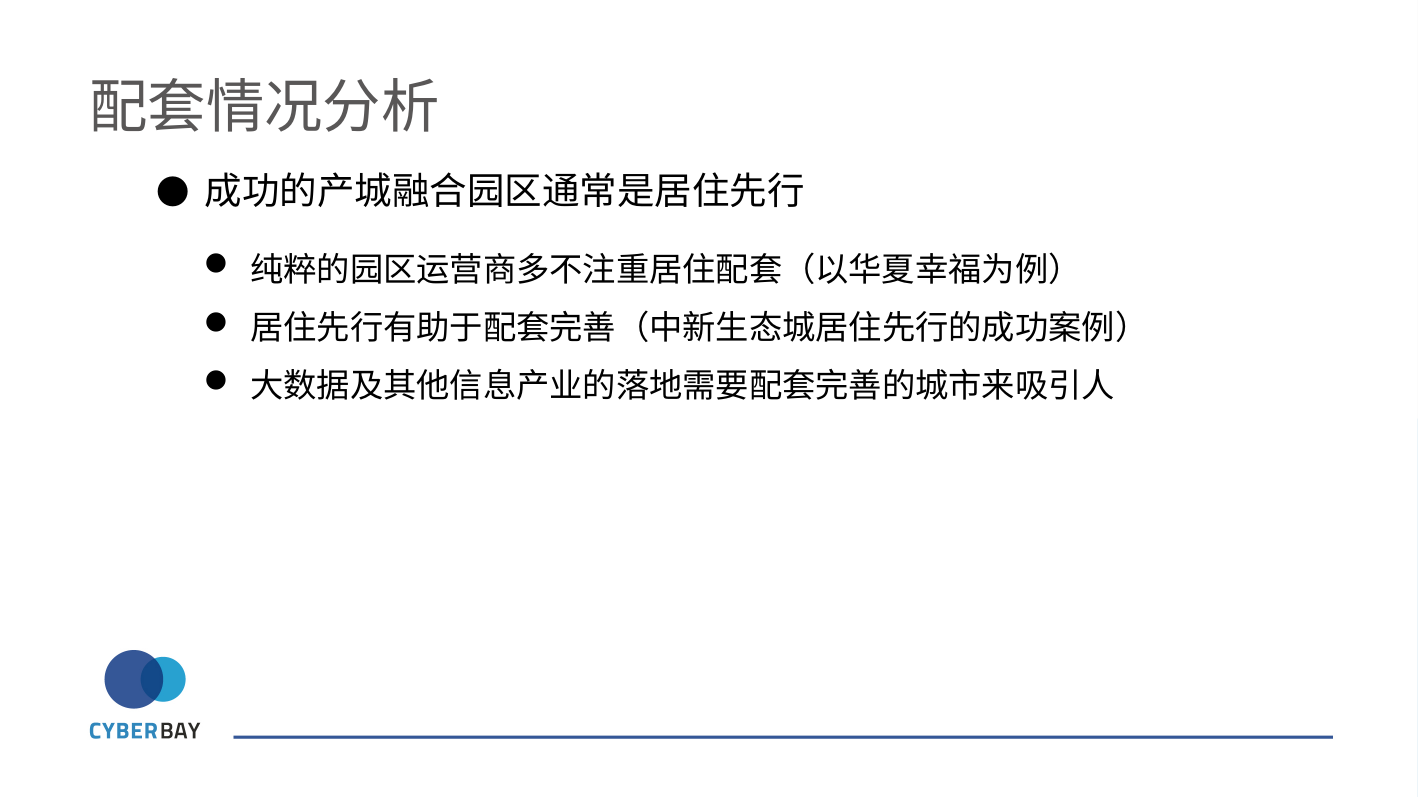

配套情况分析
● 成功的产城融合园区通常是居住先行
纯粹的园区运营商多不注重居住配套（以华夏幸福为例）
居住先行有助于配套完善（中新生态城居住先行的成功案例）
大数据及其他信息产业的落地需要配套完善的城市来吸引人